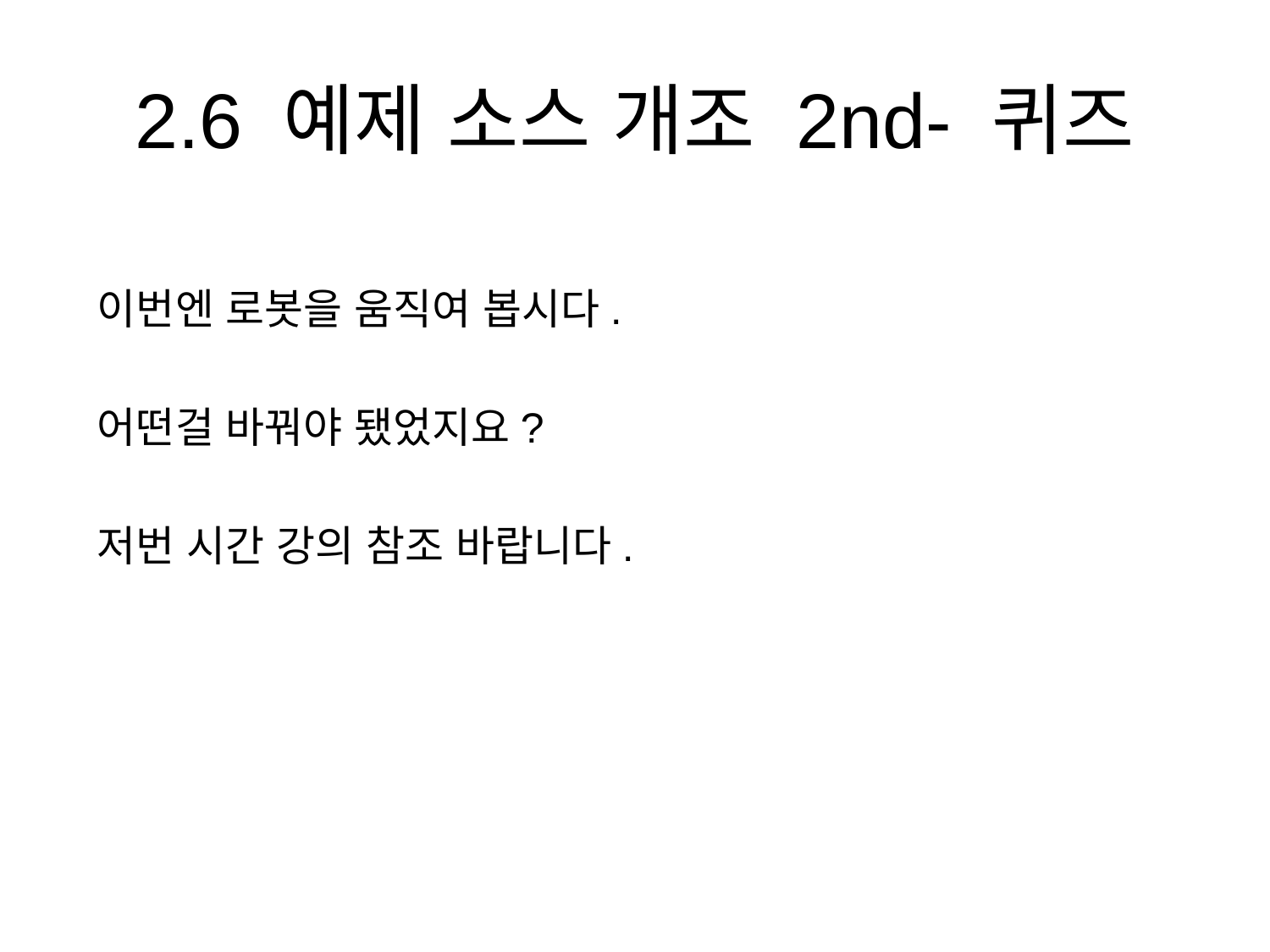

# 2.6 예제 소스 개조 2nd- 퀴즈
이번엔 로봇을 움직여 봅시다.

어떤걸 바꿔야 됐었지요?

저번 시간 강의 참조 바랍니다.